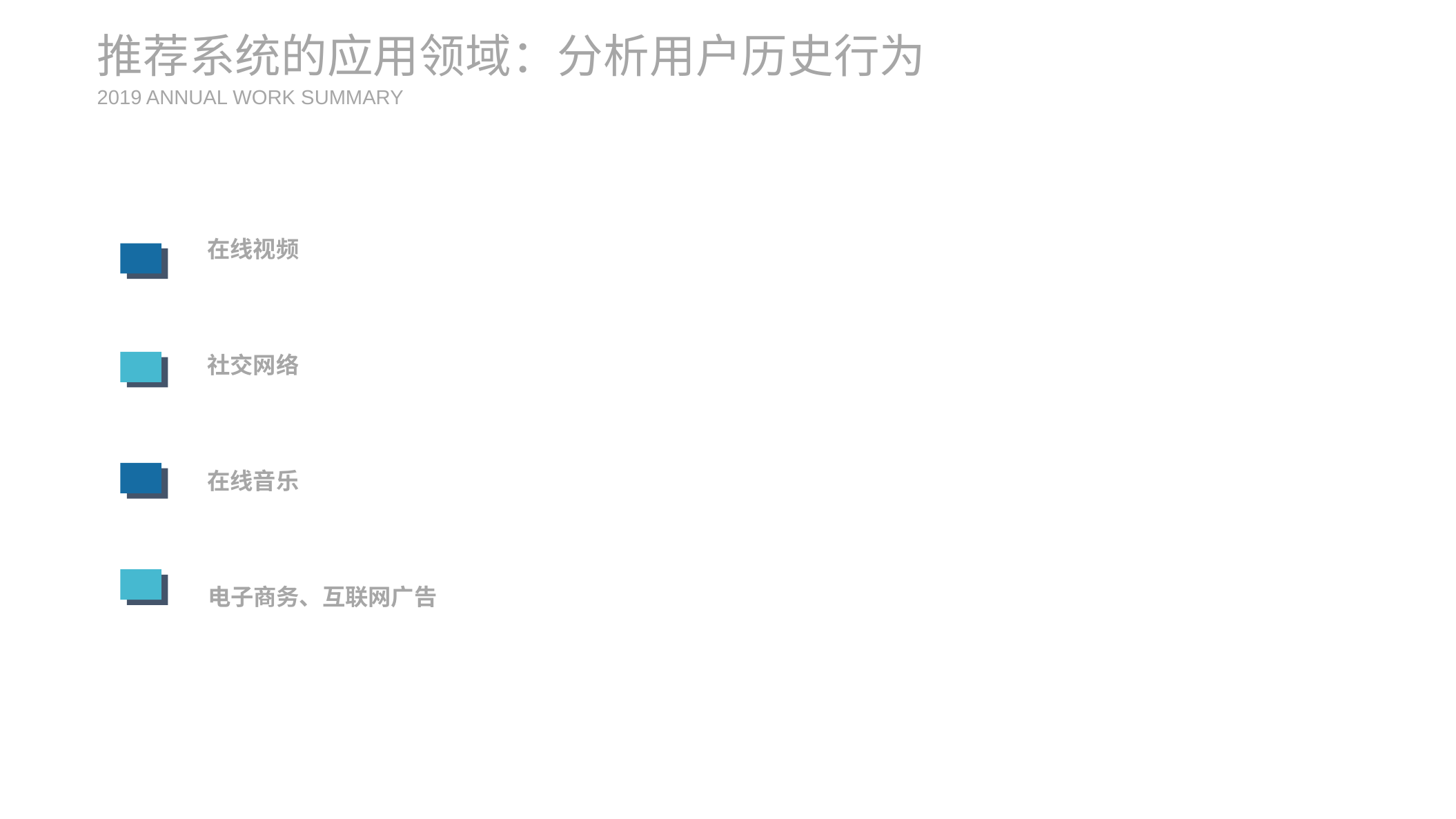

推荐系统的应用领域：分析用户历史行为
2019 ANNUAL WORK SUMMARY
在线视频

社交网络

在线音乐

电子商务、互联网广告